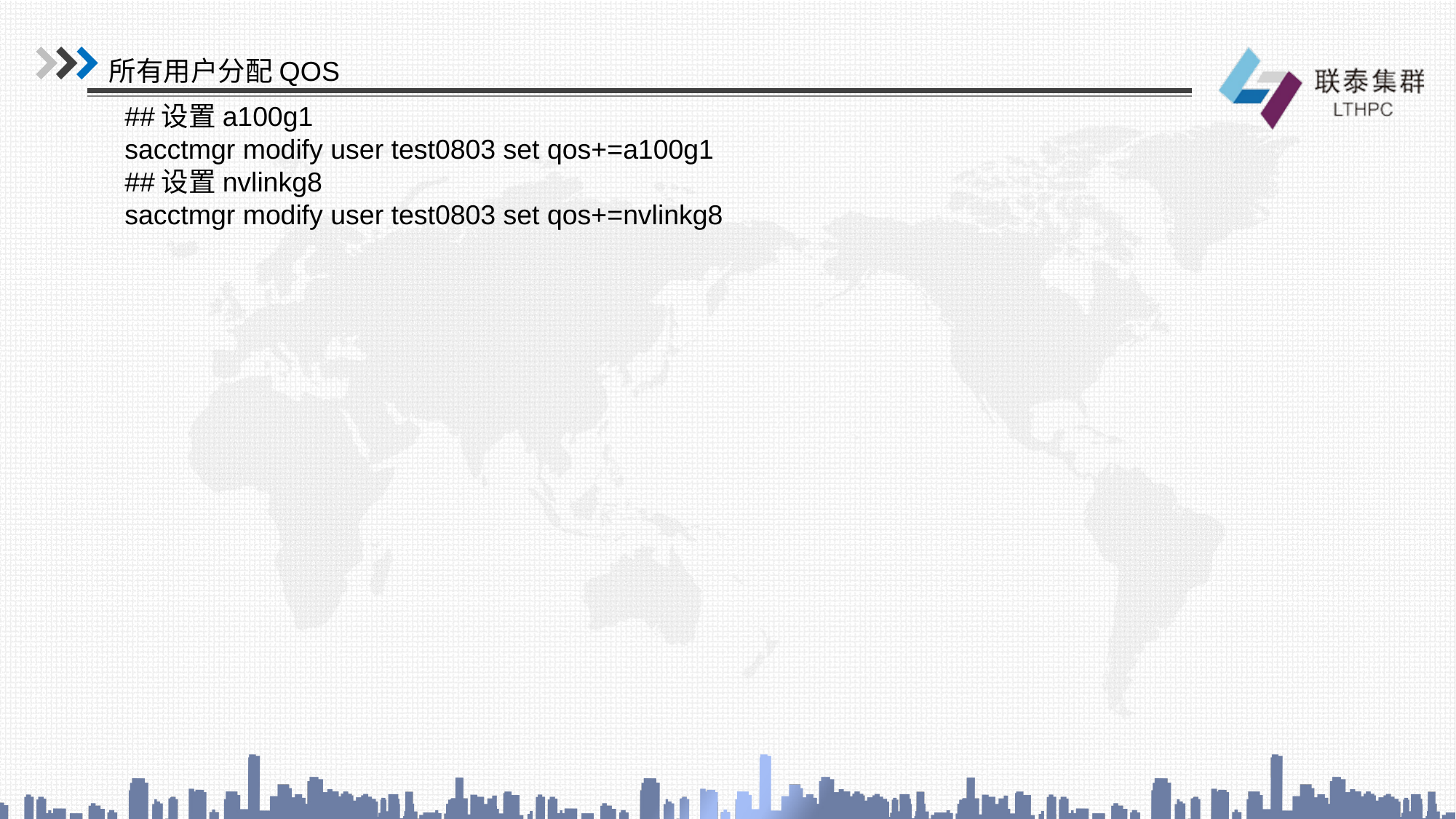

所有用户分配QOS
##设置a100g1
sacctmgr modify user test0803 set qos+=a100g1
##设置nvlinkg8
sacctmgr modify user test0803 set qos+=nvlinkg8